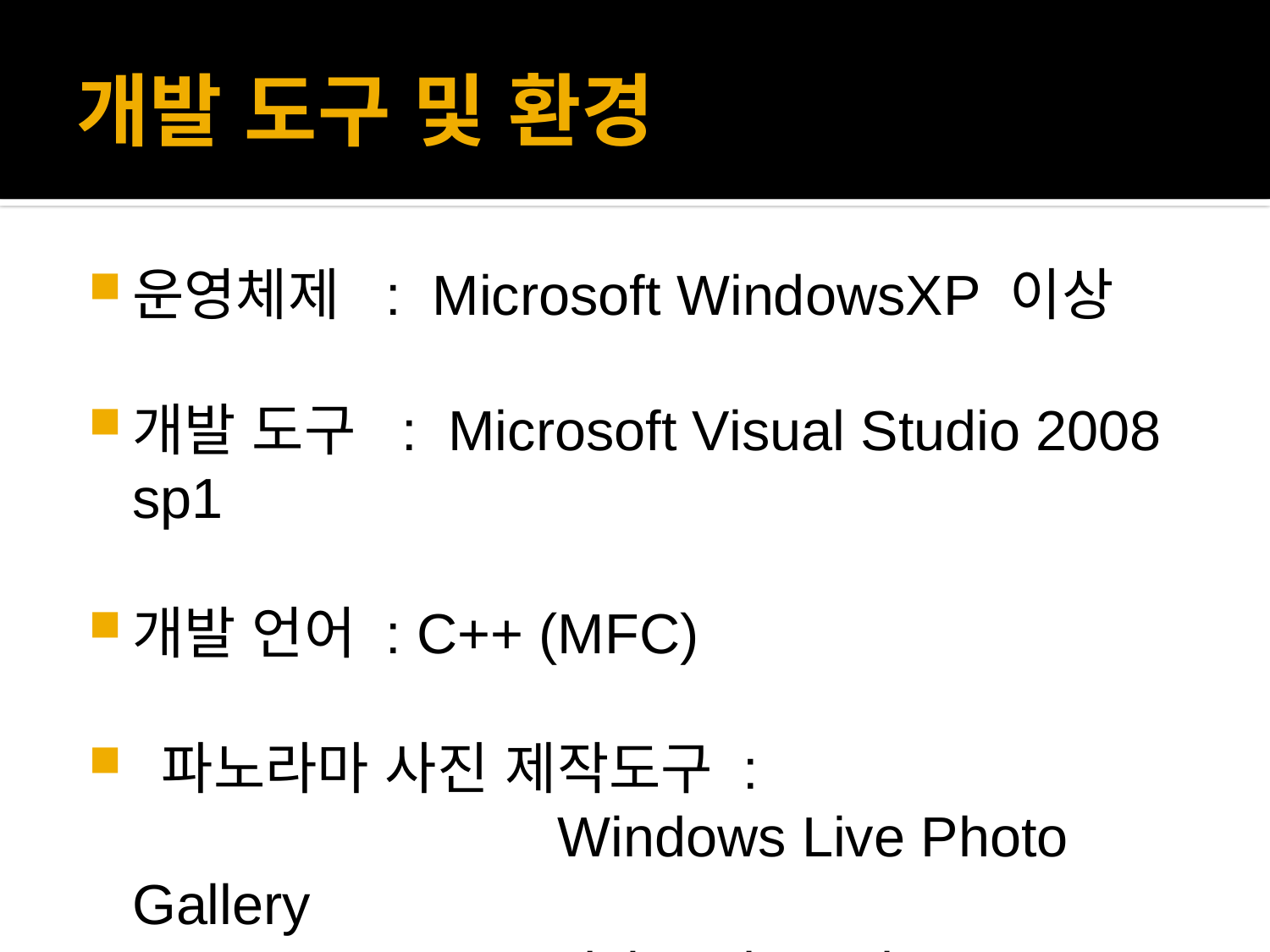

# 개발 도구 및 환경
운영체제  :  Microsoft WindowsXP 이상

개발 도구  :  Microsoft Visual Studio 2008 sp1

개발 언어 : C++ (MFC)

 파노라마 사진 제작도구 :
                              Windows Live Photo Gallery
			         Adobe Photoshop CS